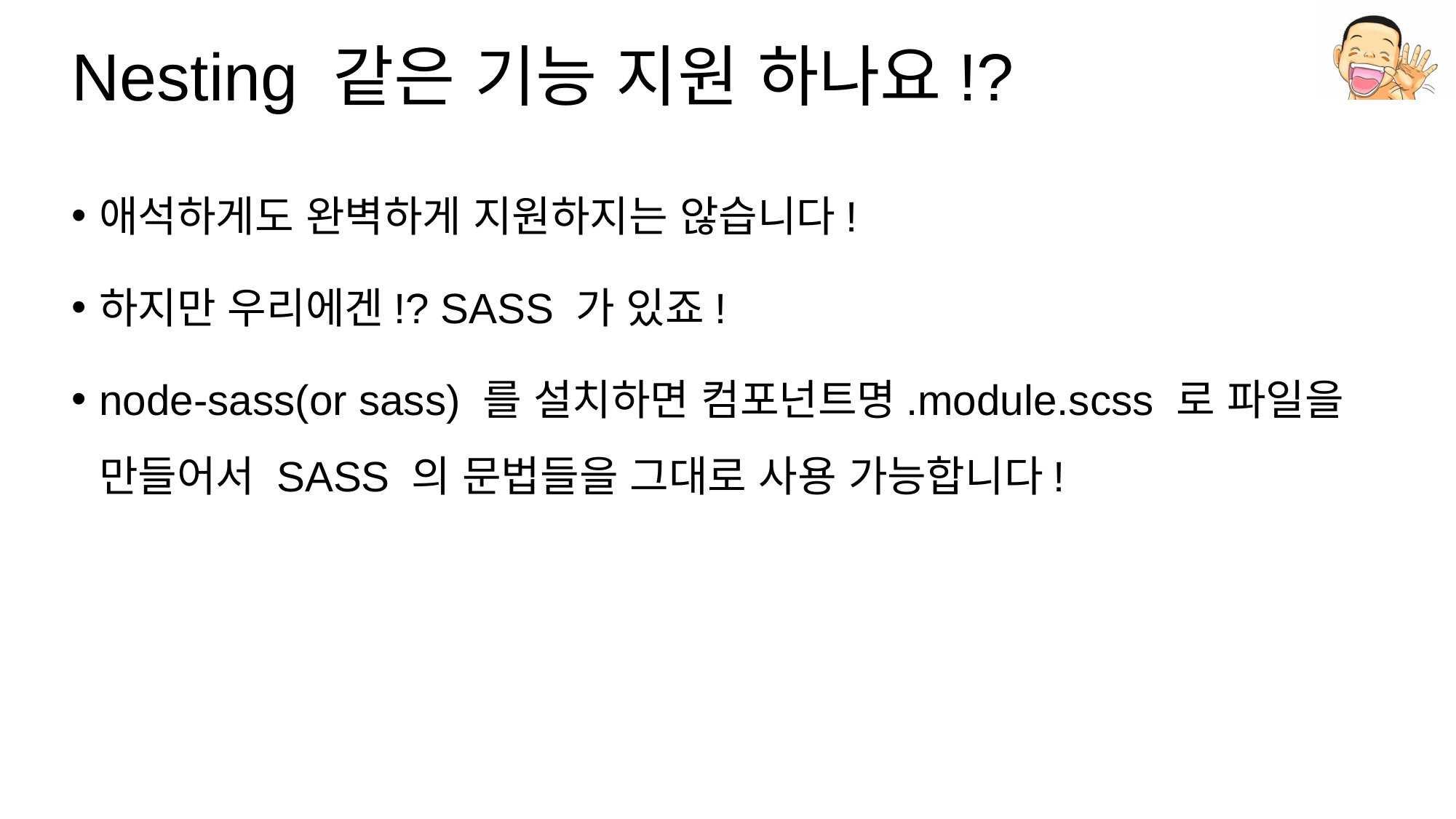

# Nesting 같은 기능 지원 하나요!?
애석하게도 완벽하게 지원하지는 않습니다!
하지만 우리에겐!? SASS 가 있죠!
node-sass(or sass) 를 설치하면 컴포넌트명.module.scss 로 파일을 만들어서 SASS 의 문법들을 그대로 사용 가능합니다!